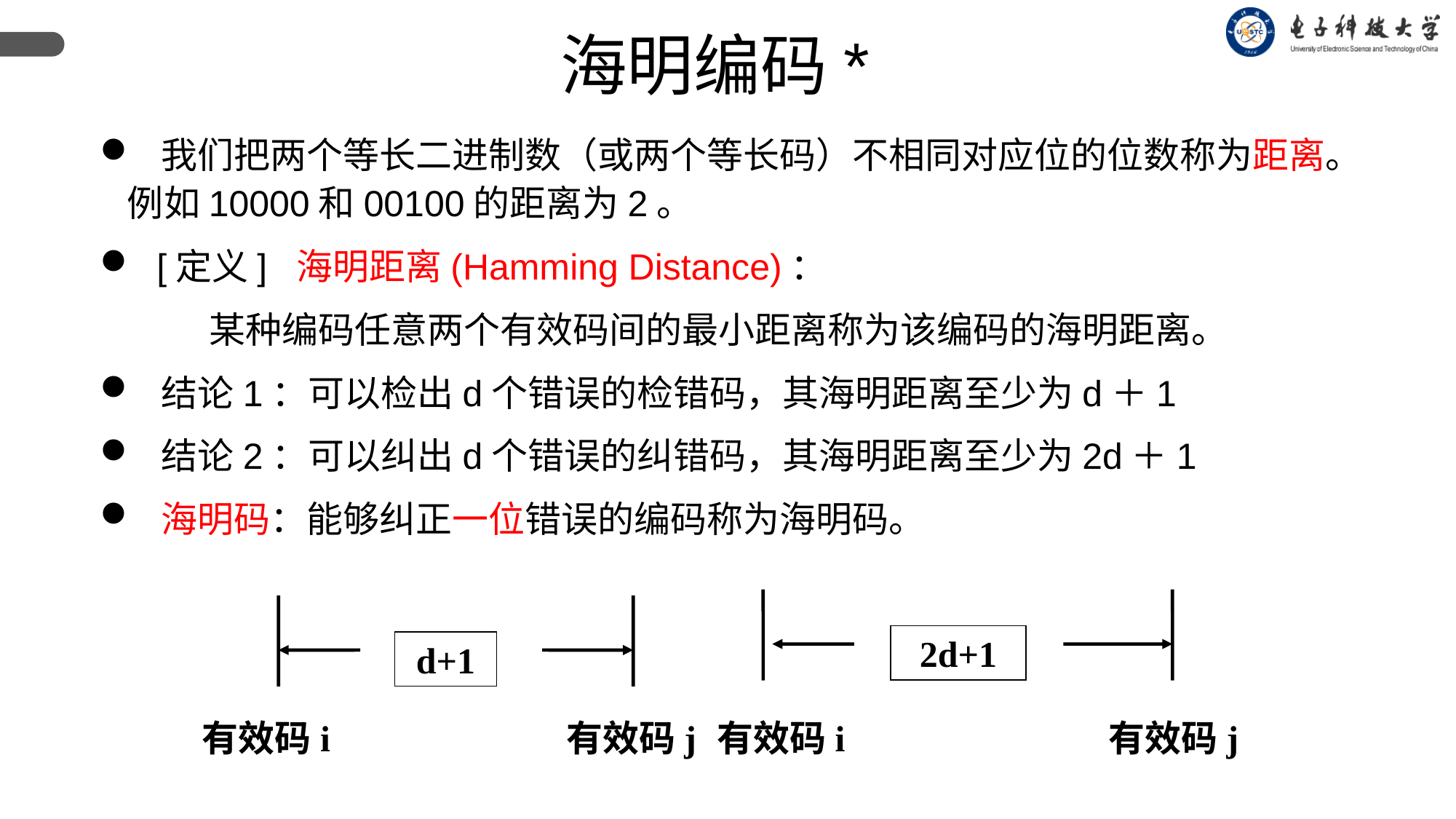

海明编码*
  我们把两个等长二进制数（或两个等长码）不相同对应位的位数称为距离。例如10000和00100的距离为2。
  [定义]  海明距离(Hamming Distance)：
	某种编码任意两个有效码间的最小距离称为该编码的海明距离。
  结论1：可以检出d个错误的检错码，其海明距离至少为d＋1
  结论2：可以纠出d个错误的纠错码，其海明距离至少为2d＋1
  海明码：能够纠正一位错误的编码称为海明码。

2d+1
d+1

有效码i                         有效码j
  有效码i                            有效码j
33